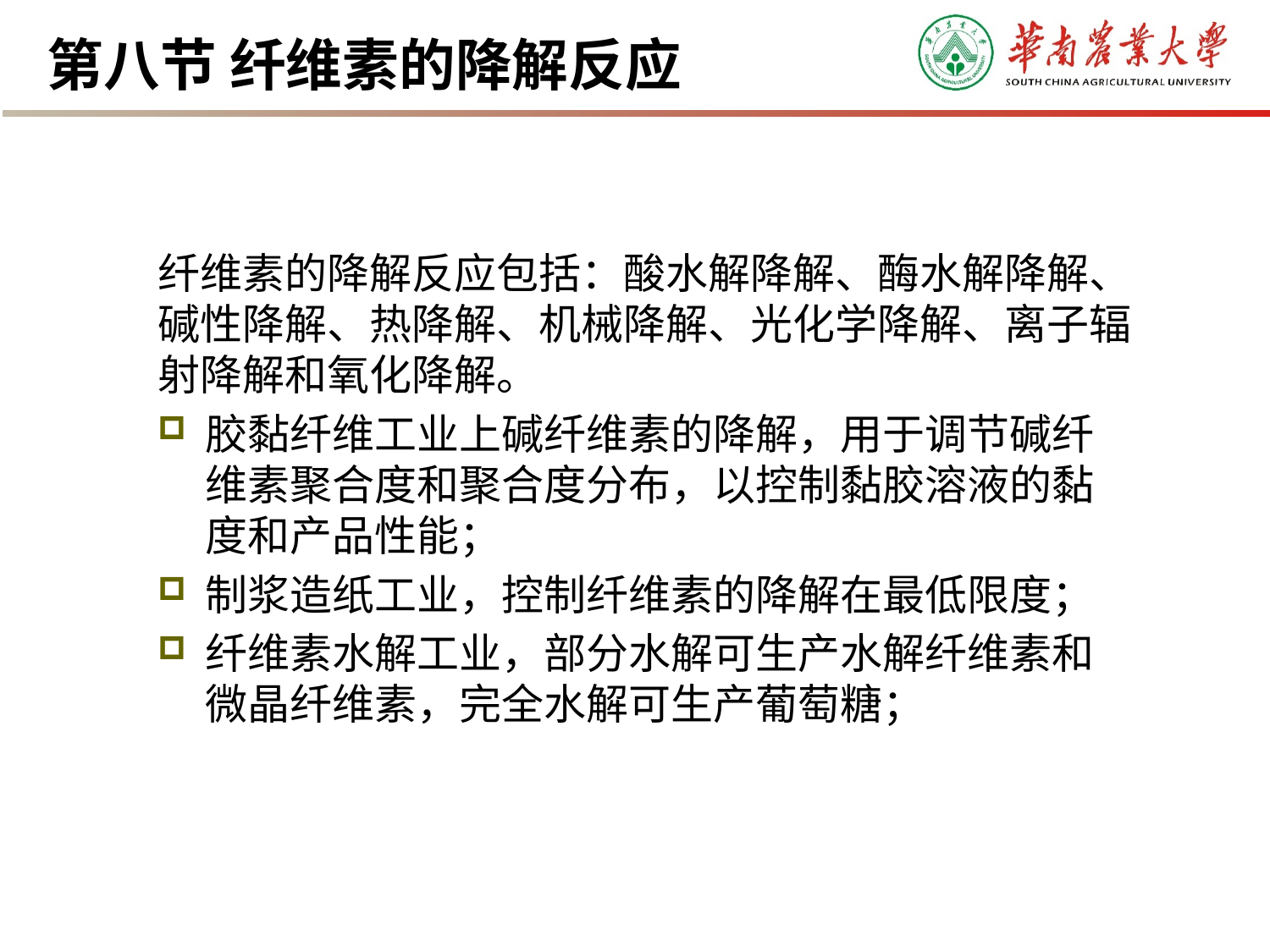

# 第八节 纤维素的降解反应
纤维素的降解反应包括：酸水解降解、酶水解降解、碱性降解、热降解、机械降解、光化学降解、离子辐射降解和氧化降解。
胶黏纤维工业上碱纤维素的降解，用于调节碱纤维素聚合度和聚合度分布，以控制黏胶溶液的黏度和产品性能；
制浆造纸工业，控制纤维素的降解在最低限度；
纤维素水解工业，部分水解可生产水解纤维素和微晶纤维素，完全水解可生产葡萄糖；